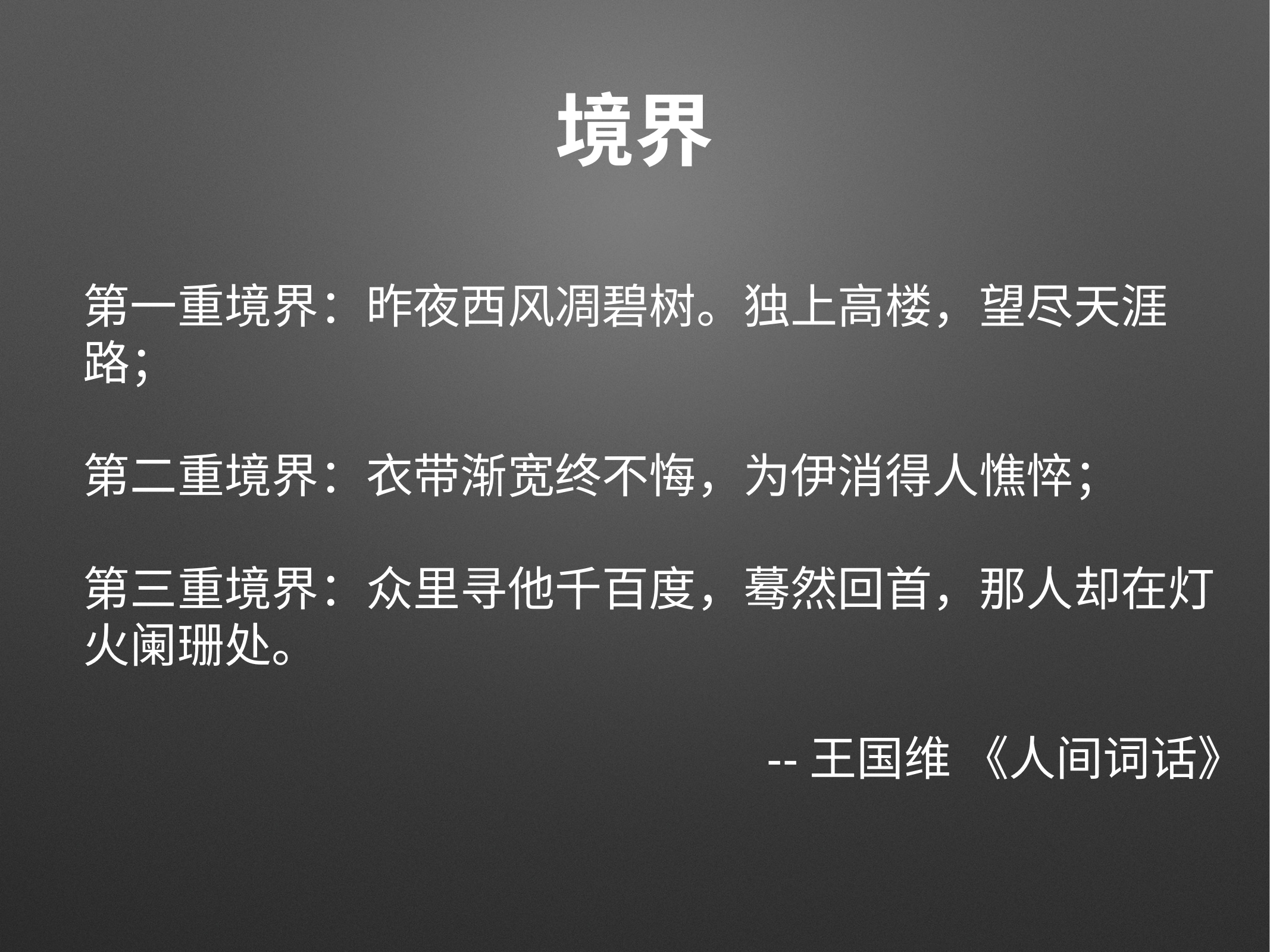

# 境界
第一重境界：昨夜西风凋碧树。独上高楼，望尽天涯路；

第二重境界：衣带渐宽终不悔，为伊消得人憔悴；

第三重境界：众里寻他千百度，蓦然回首，那人却在灯火阑珊处。

--王国维 《人间词话》